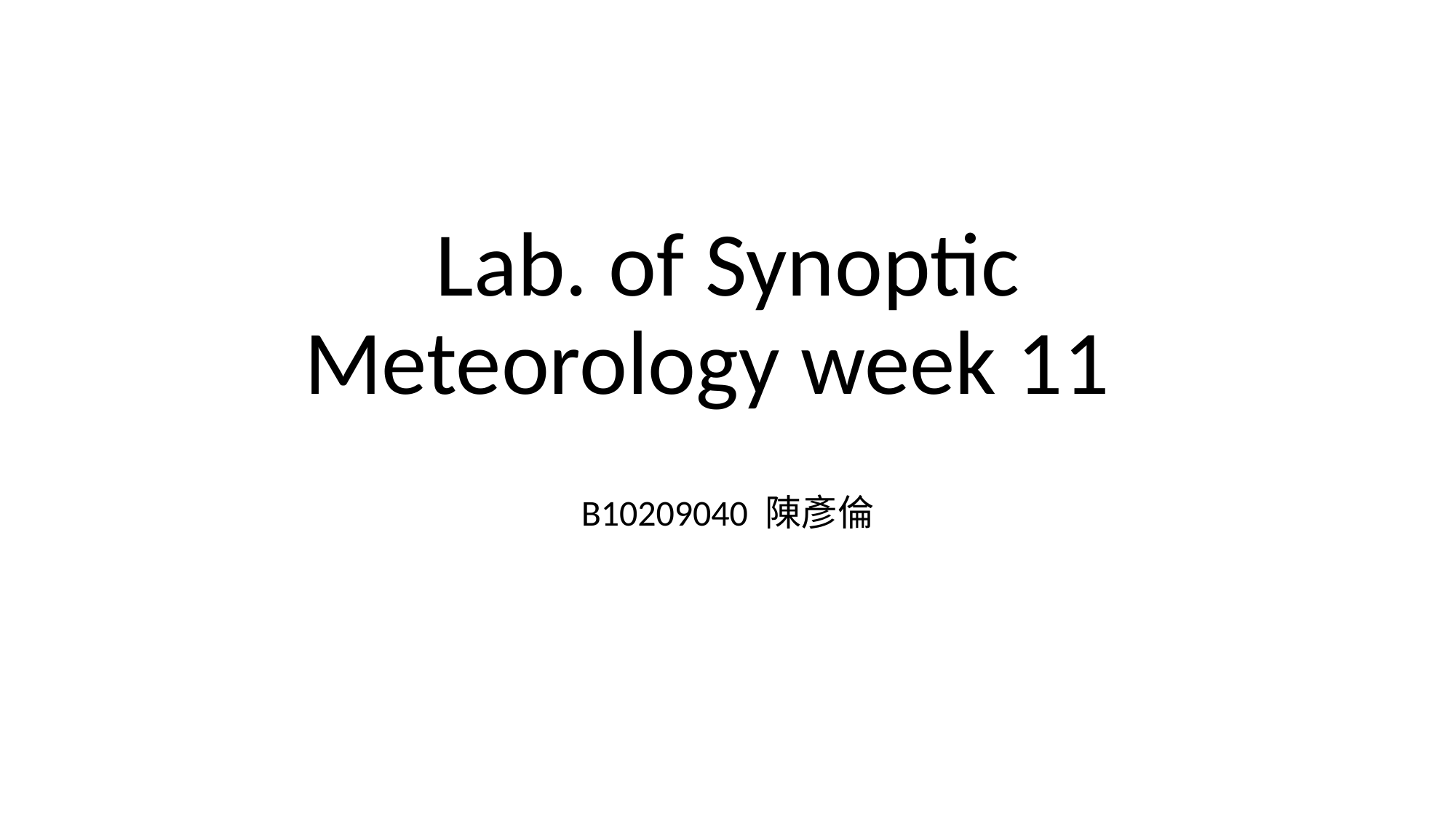

# Lab. of Synoptic Meteorology week 11

B10209040 陳彥倫